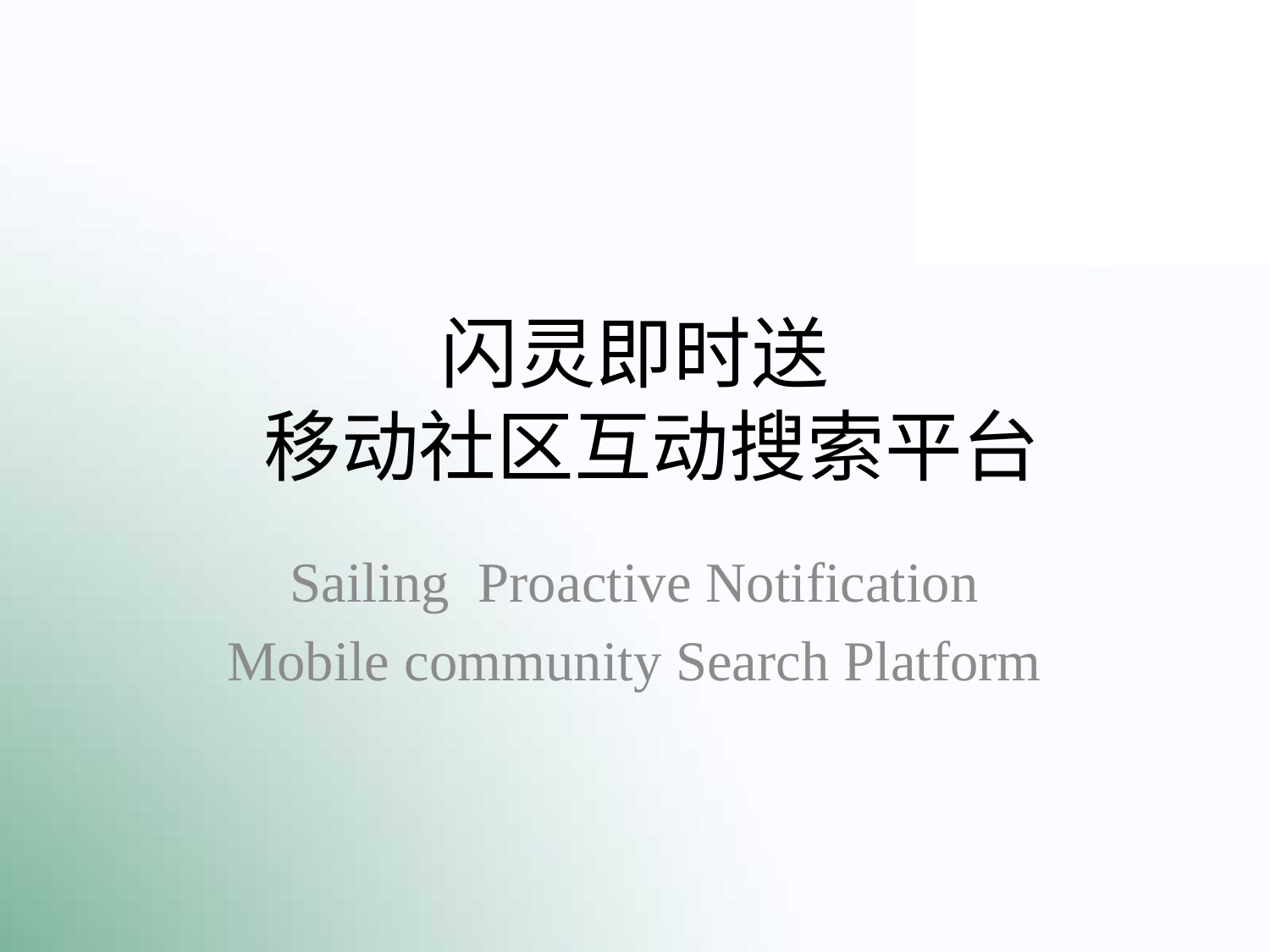

# 闪灵即时送 移动社区互动搜索平台
Sailing  Proactive Notification
Mobile community Search Platform